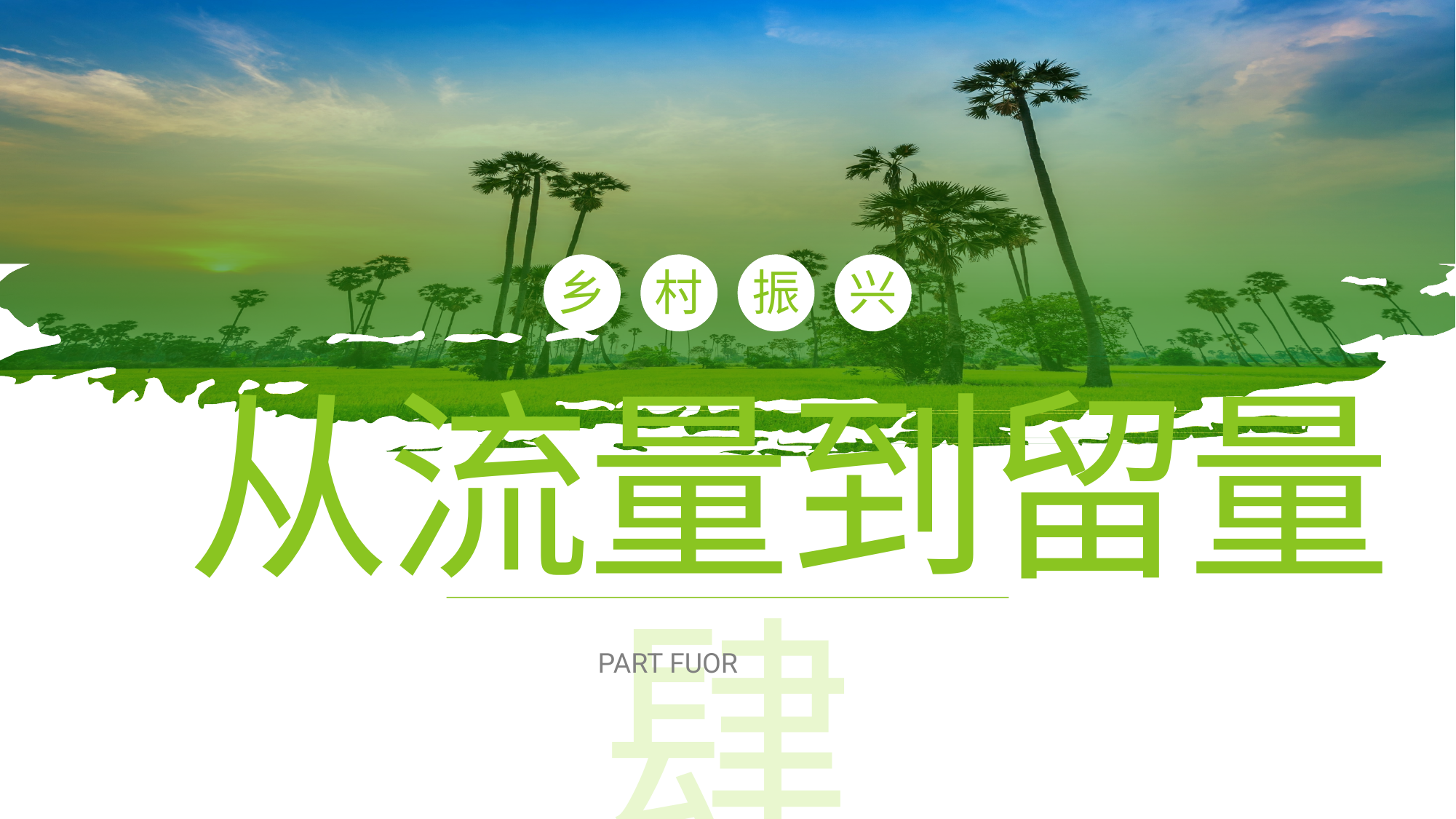

乡
村
振
兴
从流量到留量

肆
PART FUOR